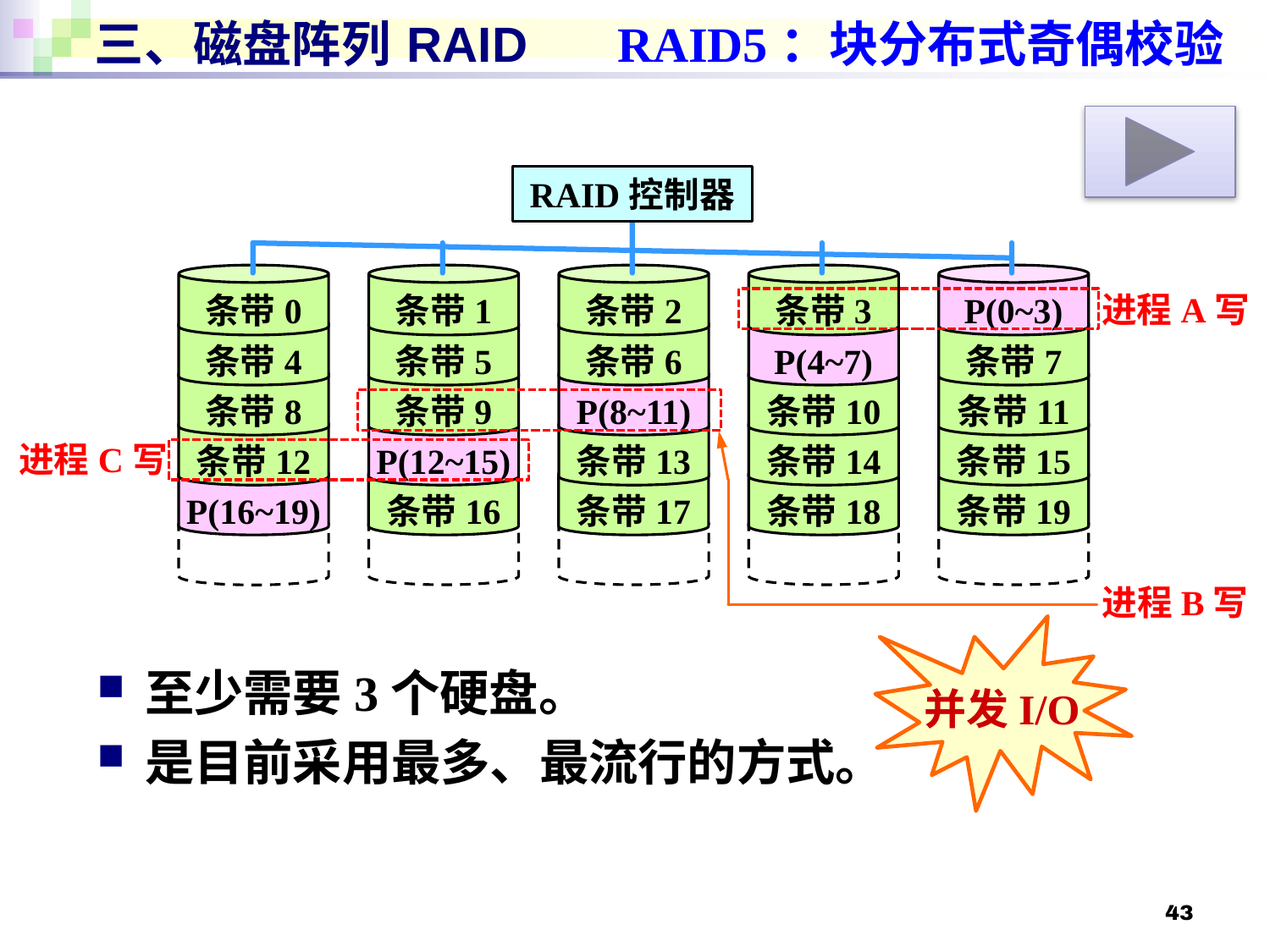

# 三、磁盘阵列 RAID
RAID5：块分布式奇偶校验

RAID控制器

条带0
条带1
条带2
条带3
P(0~3)
进程A写

条带4
条带5
条带6
P(4~7)
条带7
条带8
条带9
P(8~11)
条带10
条带11

条带12
P(12~15)
条带13
条带14
条带15
进程C写

P(16~19)
条带16
条带17
条带18
条带19

进程B写
并发I/O
至少需要3个硬盘。
是目前采用最多、最流行的方式。
43